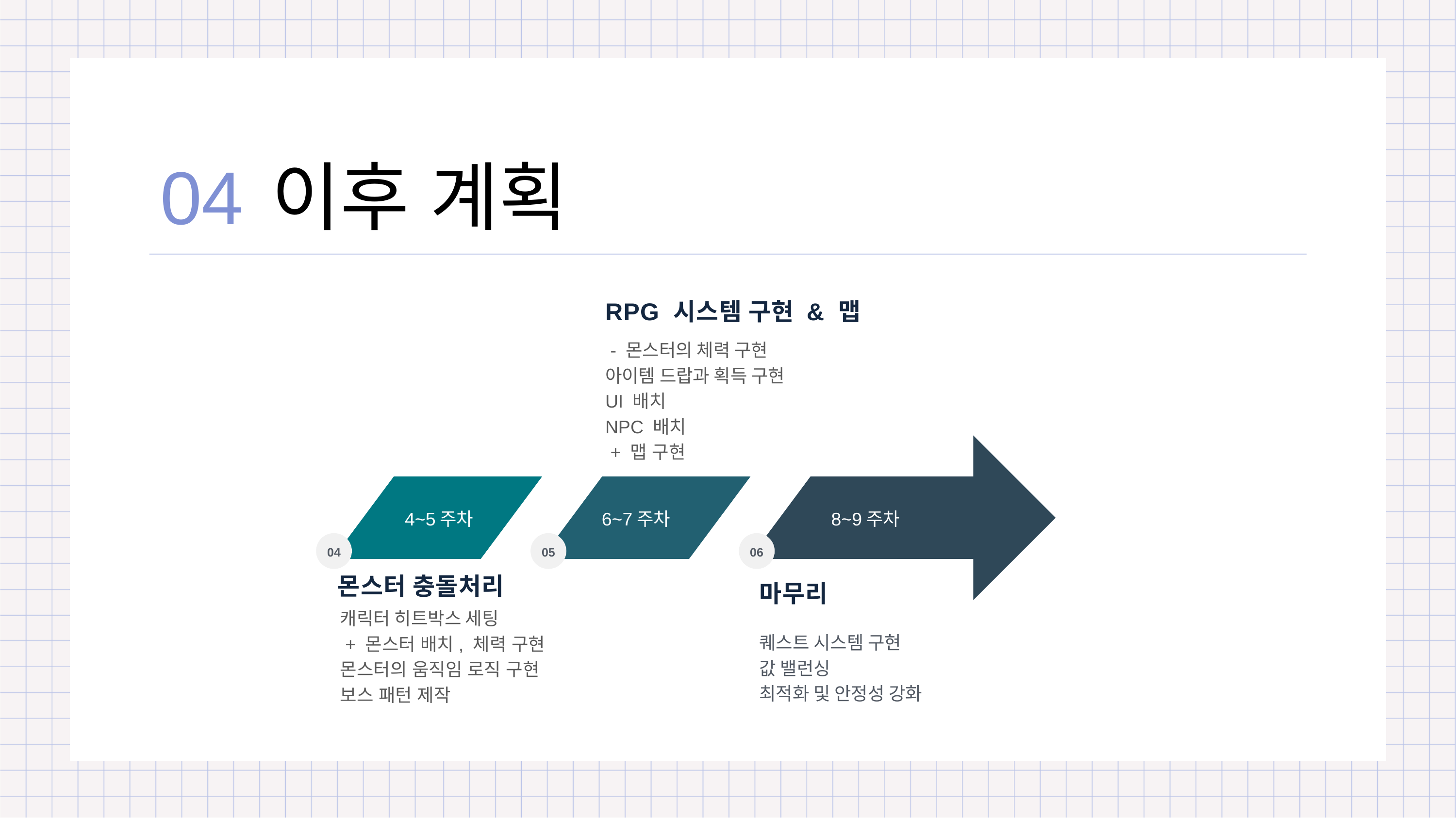

04
이후 계획

RPG 시스템 구현 & 맵
 - 몬스터의 체력 구현
아이템 드랍과 획득 구현
UI 배치
NPC 배치
 + 맵 구현

4~5주차
6~7주차
8~9주차

04

05

06
몬스터 충돌처리
마무리
캐릭터 히트박스 세팅
 + 몬스터 배치, 체력 구현
몬스터의 움직임 로직 구현
보스 패턴 제작
퀘스트 시스템 구현
값 밸런싱
최적화 및 안정성 강화